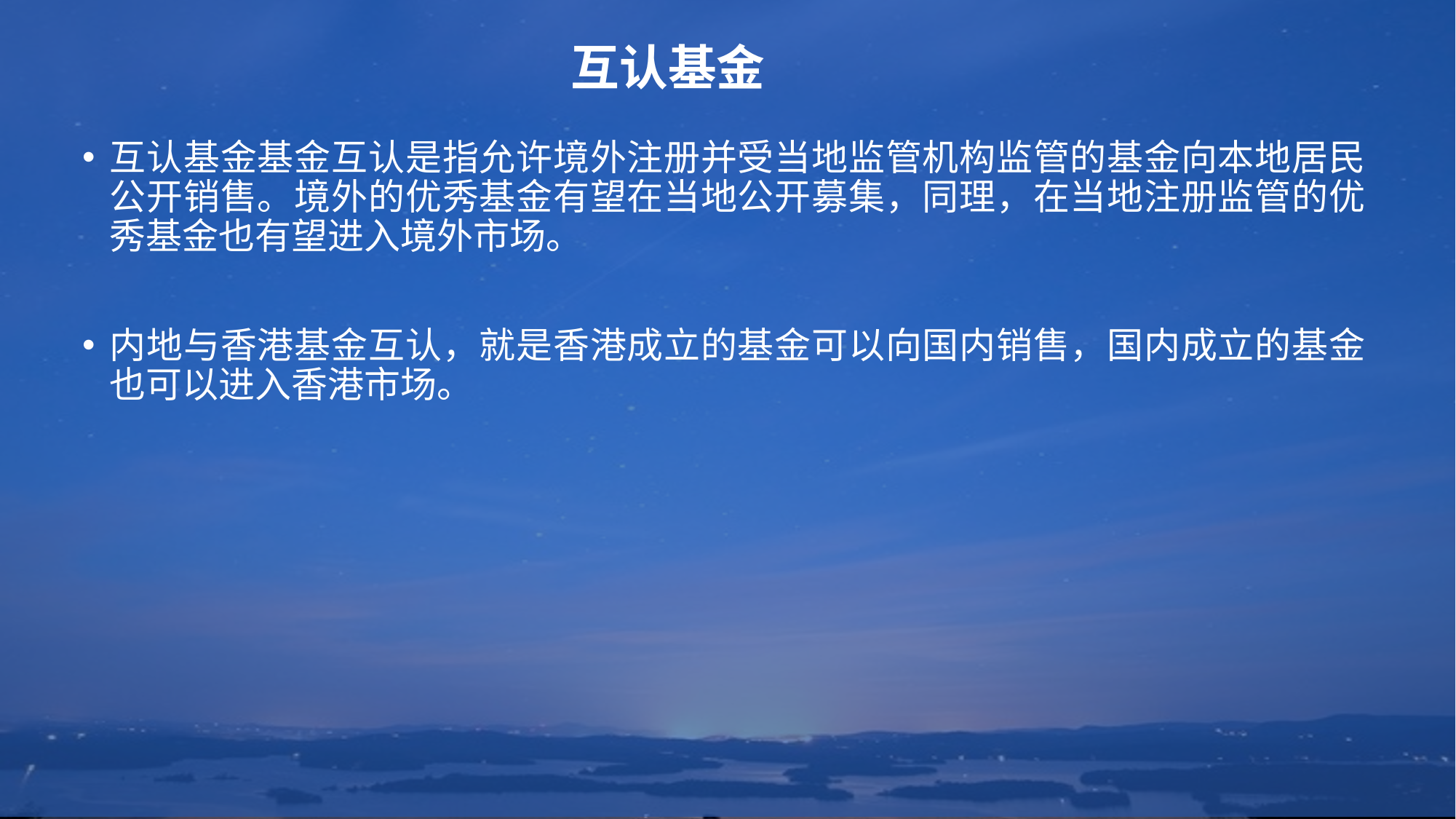

# 互认基金
互认基金基金互认是指允许境外注册并受当地监管机构监管的基金向本地居民公开销售。境外的优秀基金有望在当地公开募集，同理，在当地注册监管的优秀基金也有望进入境外市场。

内地与香港基金互认，就是香港成立的基金可以向国内销售，国内成立的基金也可以进入香港市场。